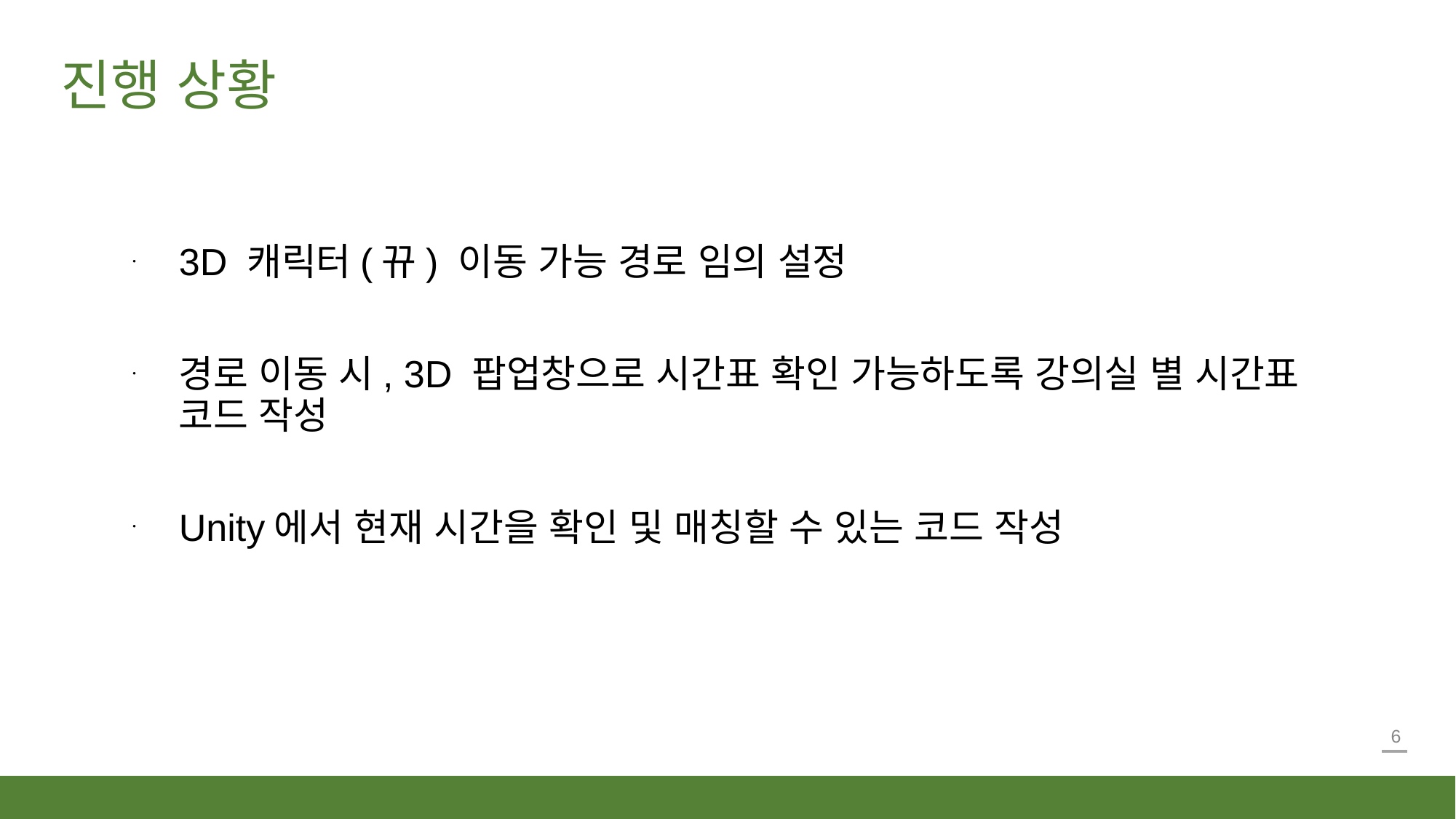

진행 상황

3D 캐릭터(뀨) 이동 가능 경로 임의 설정

경로 이동 시, 3D 팝업창으로 시간표 확인 가능하도록 강의실 별 시간표 코드 작성

Unity에서 현재 시간을 확인 및 매칭할 수 있는 코드 작성